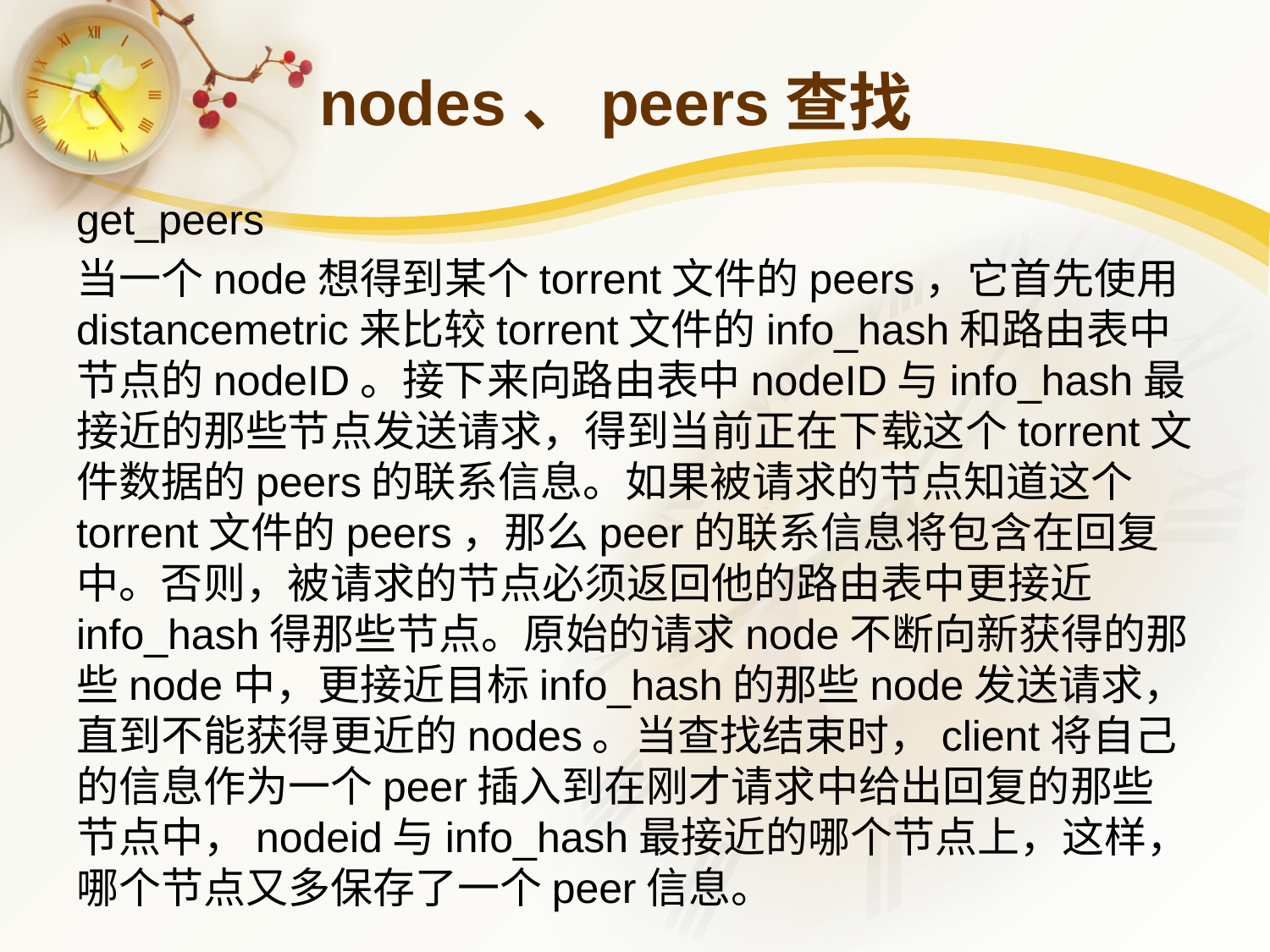

# nodes、peers查找
get_peers
当一个node想得到某个torrent文件的peers，它首先使用distancemetric来比较torrent文件的info_hash和路由表中节点的nodeID。接下来向路由表中nodeID与info_hash最接近的那些节点发送请求，得到当前正在下载这个torrent文件数据的peers的联系信息。如果被请求的节点知道这个torrent文件的peers，那么peer的联系信息将包含在回复中。否则，被请求的节点必须返回他的路由表中更接近info_hash得那些节点。原始的请求node不断向新获得的那些node中，更接近目标info_hash的那些node发送请求，直到不能获得更近的nodes。当查找结束时，client将自己的信息作为一个peer插入到在刚才请求中给出回复的那些节点中，nodeid与info_hash最接近的哪个节点上，这样，哪个节点又多保存了一个peer信息。